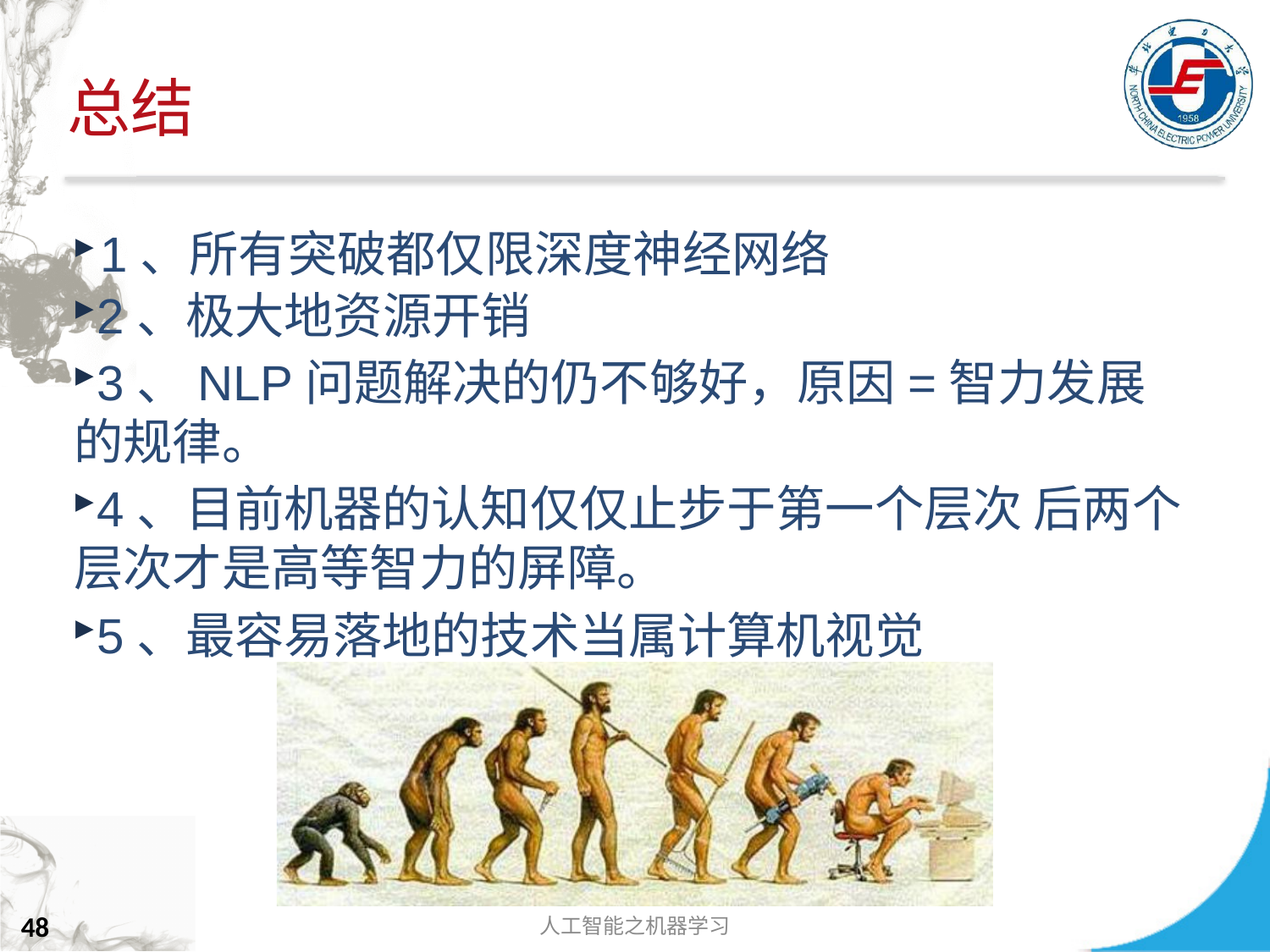

# 总结
1、所有突破都仅限深度神经网络
2、极大地资源开销
3、NLP问题解决的仍不够好，原因=智力发展的规律。
4、目前机器的认知仅仅止步于第一个层次 后两个层次才是高等智力的屏障。
5、最容易落地的技术当属计算机视觉

人工智能之机器学习
48